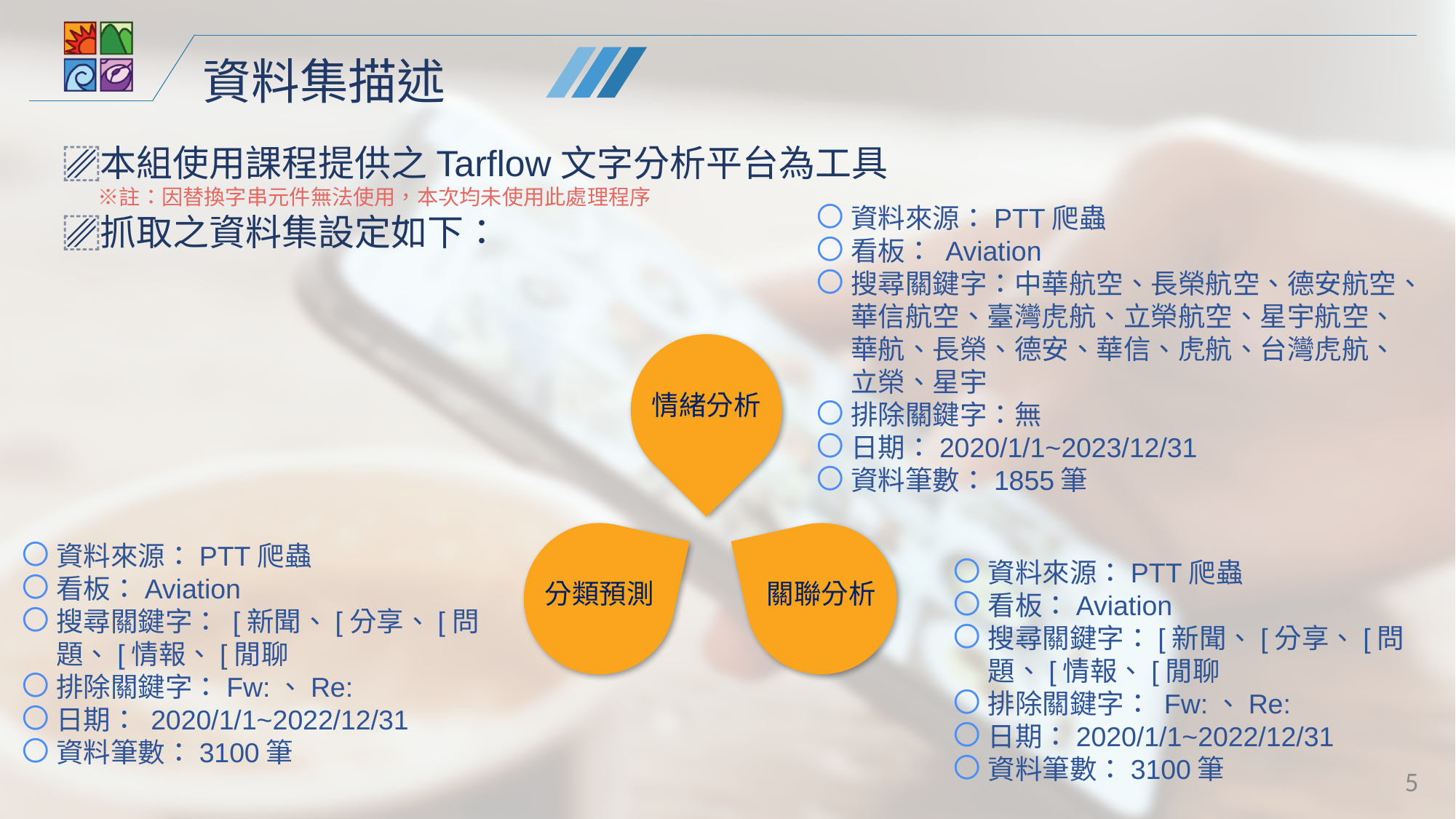

資料集描述

本組使用課程提供之Tarflow文字分析平台為工具
※註：因替換字串元件無法使用，本次均未使用此處理程序
抓取之資料集設定如下：
資料來源：PTT爬蟲
看板： Aviation
搜尋關鍵字：中華航空、長榮航空、德安航空、華信航空、臺灣虎航、立榮航空、星宇航空、華航、長榮、德安、華信、虎航、台灣虎航、立榮、星宇
排除關鍵字：無
日期：2020/1/1~2023/12/31
資料筆數：1855筆

情緒分析

分類預測
關聯分析
資料來源：PTT爬蟲
看板：Aviation
搜尋關鍵字： [新聞、[分享、[問題、[情報、[閒聊
排除關鍵字：Fw:、Re:
日期： 2020/1/1~2022/12/31
資料筆數：3100筆
資料來源：PTT爬蟲
看板：Aviation
搜尋關鍵字：[新聞、[分享、[問題、[情報、[閒聊
排除關鍵字： Fw:、Re:
日期：2020/1/1~2022/12/31
資料筆數：3100筆
5